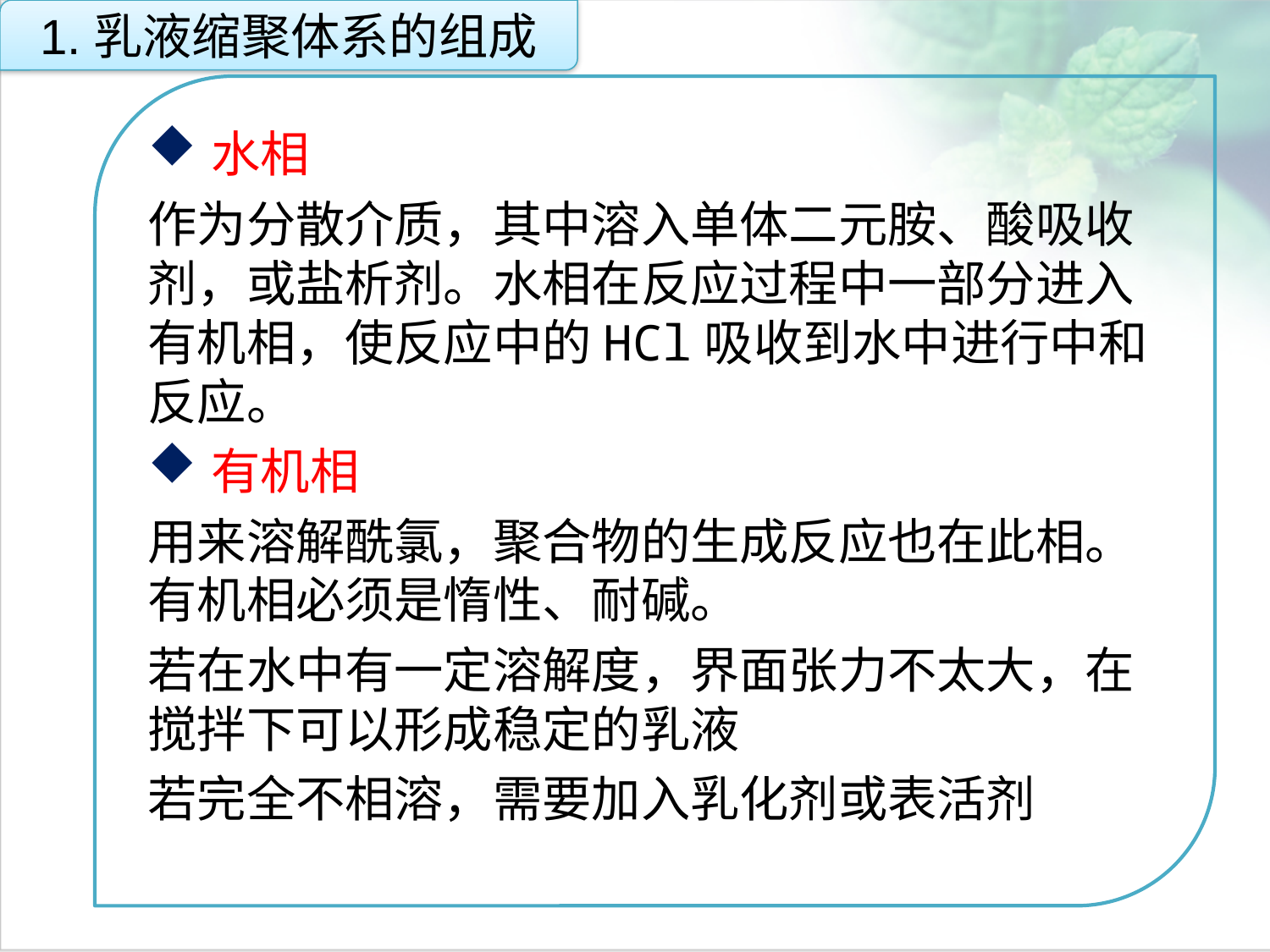

1.乳液缩聚体系的组成
水相
作为分散介质，其中溶入单体二元胺、酸吸收剂，或盐析剂。水相在反应过程中一部分进入有机相，使反应中的HCl吸收到水中进行中和反应。
有机相
用来溶解酰氯，聚合物的生成反应也在此相。有机相必须是惰性、耐碱。
若在水中有一定溶解度，界面张力不太大，在搅拌下可以形成稳定的乳液
若完全不相溶，需要加入乳化剂或表活剂
点击添加文本
点击添加文本
点击添加文本
点击添加文本